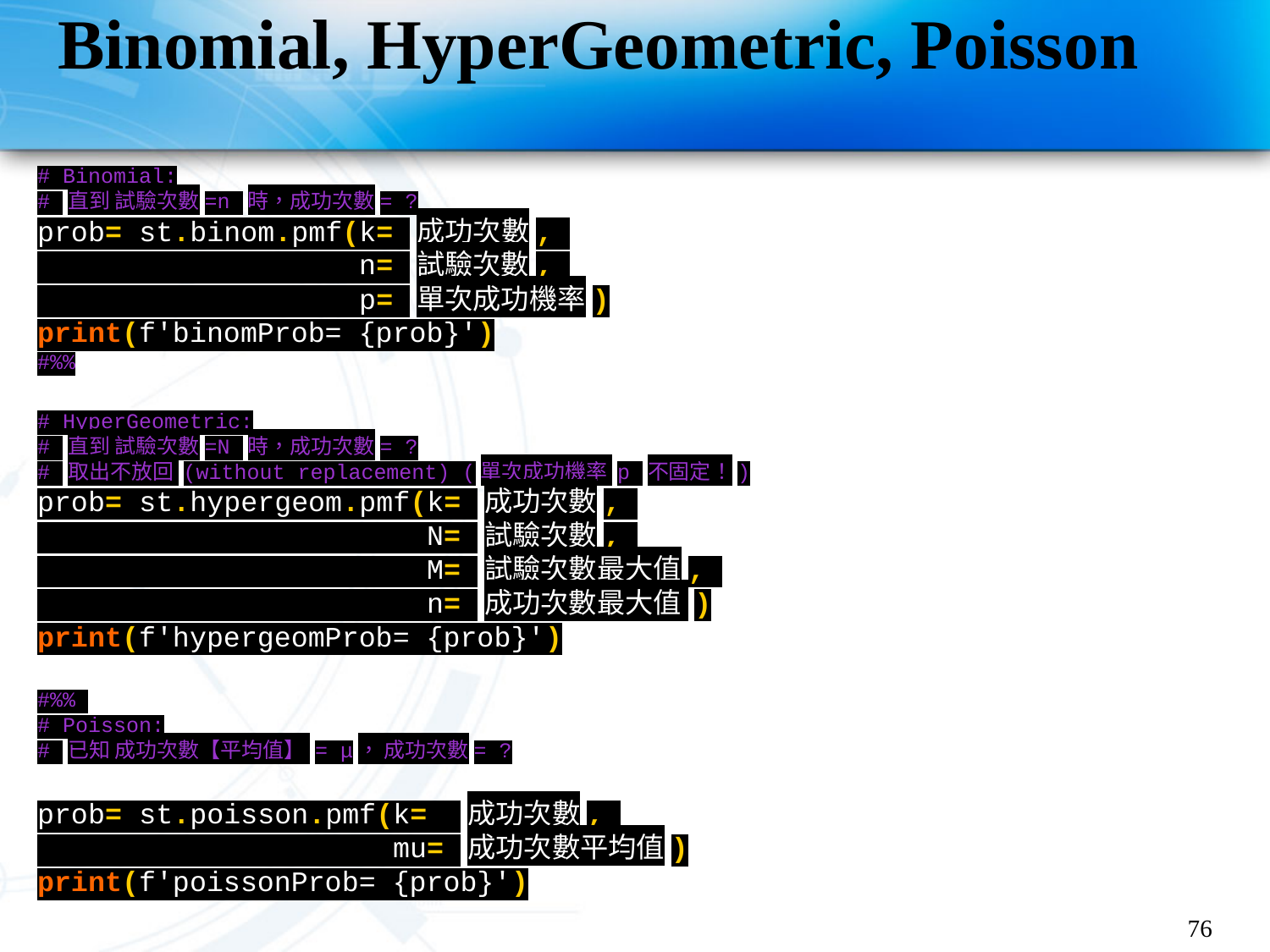

# Binomial, HyperGeometric, Poisson
# Binomial:
# 直到 試驗次數=n 時，成功次數= ?
prob= st.binom.pmf(k= 成功次數,
                   n= 試驗次數,
                   p= 單次成功機率)
print(f'binomProb= {prob}')
#%%

# HyperGeometric:
# 直到 試驗次數=N 時，成功次數= ?
# 取出不放回 (without replacement) (單次成功機率 p 不固定！)
prob= st.hypergeom.pmf(k= 成功次數,
                       N= 試驗次數,
                       M= 試驗次數最大值,
                       n= 成功次數最大值 )
print(f'hypergeomProb= {prob}')

#%%
# Poisson:
# 已知 成功次數【平均值】 = μ， 成功次數= ?

prob= st.poisson.pmf(k=  成功次數,
                     mu= 成功次數平均值)
print(f'poissonProb= {prob}')
76